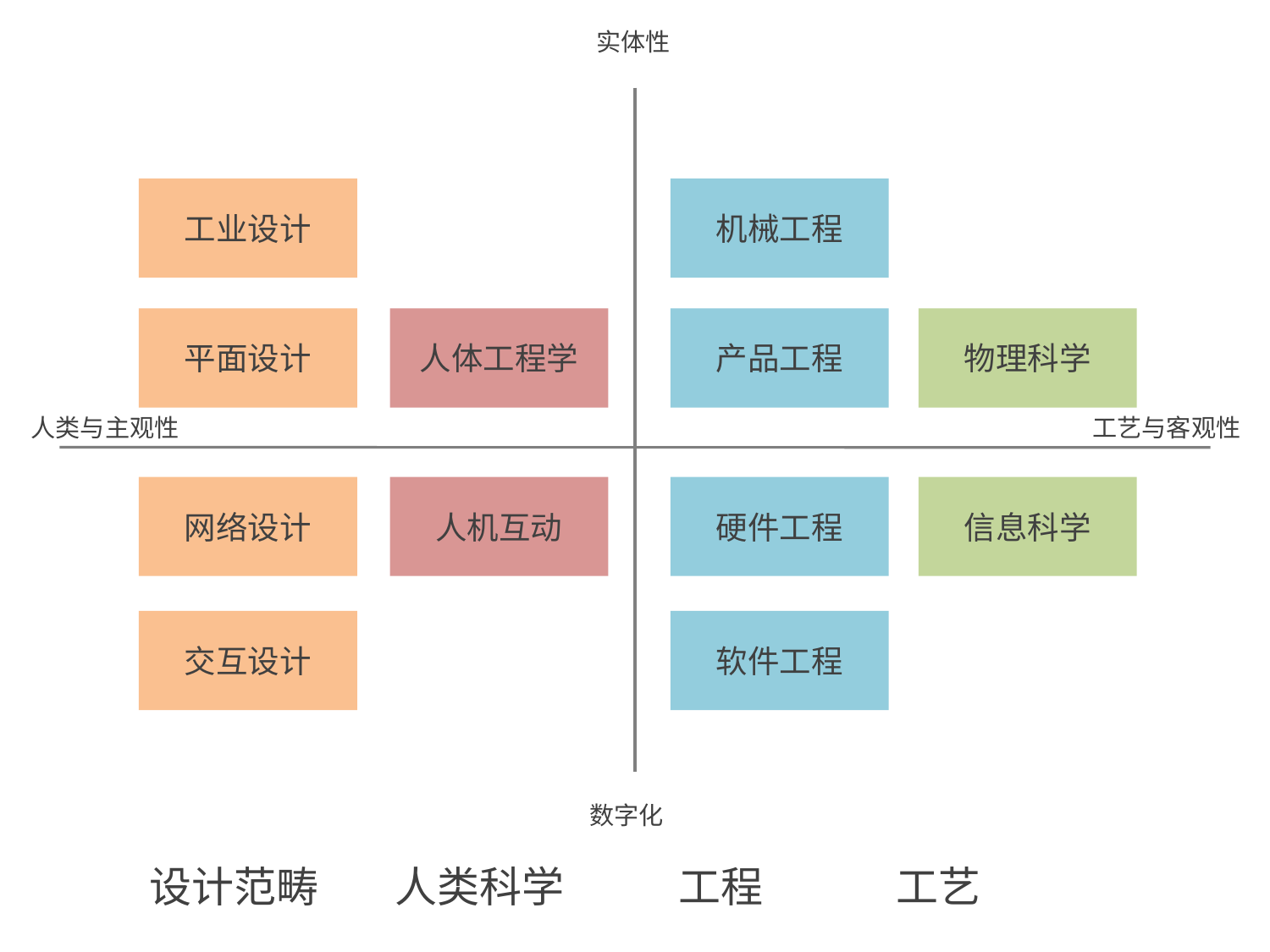

实体性
工业设计
机械工程
平面设计
人体工程学
产品工程
物理科学
人类与主观性
工艺与客观性
网络设计
人机互动
硬件工程
信息科学
交互设计
软件工程
数字化
设计范畴        人类科学            工程              工艺